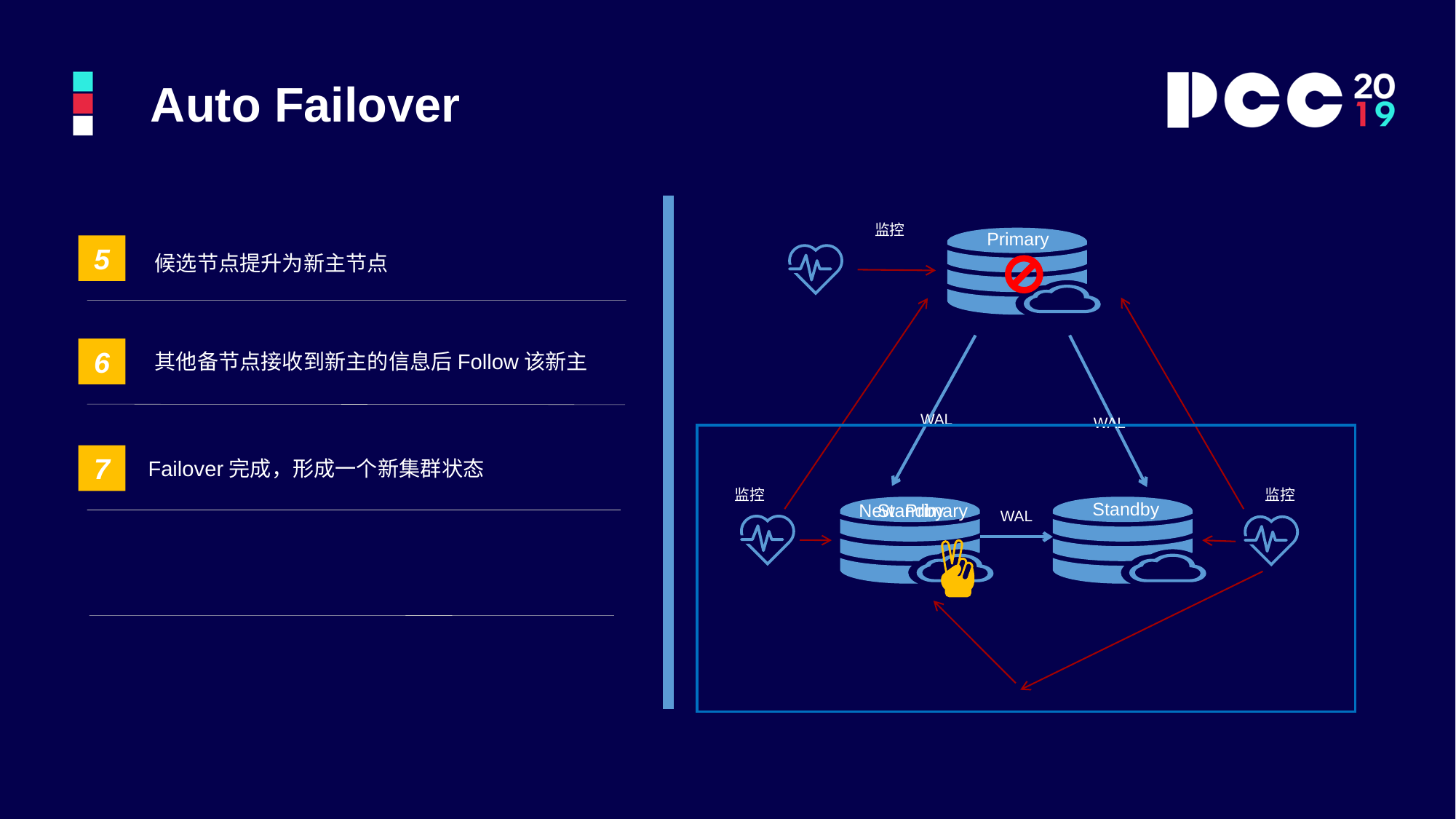

Auto Failover

监控
Primary

5

候选节点提升为新主节点

6
其他备节点接收到新主的信息后Follow该新主
WAL
WAL

7
        Failover完成，形成一个新集群状态
监控
监控
Standby
Standby
New  Primary

WAL